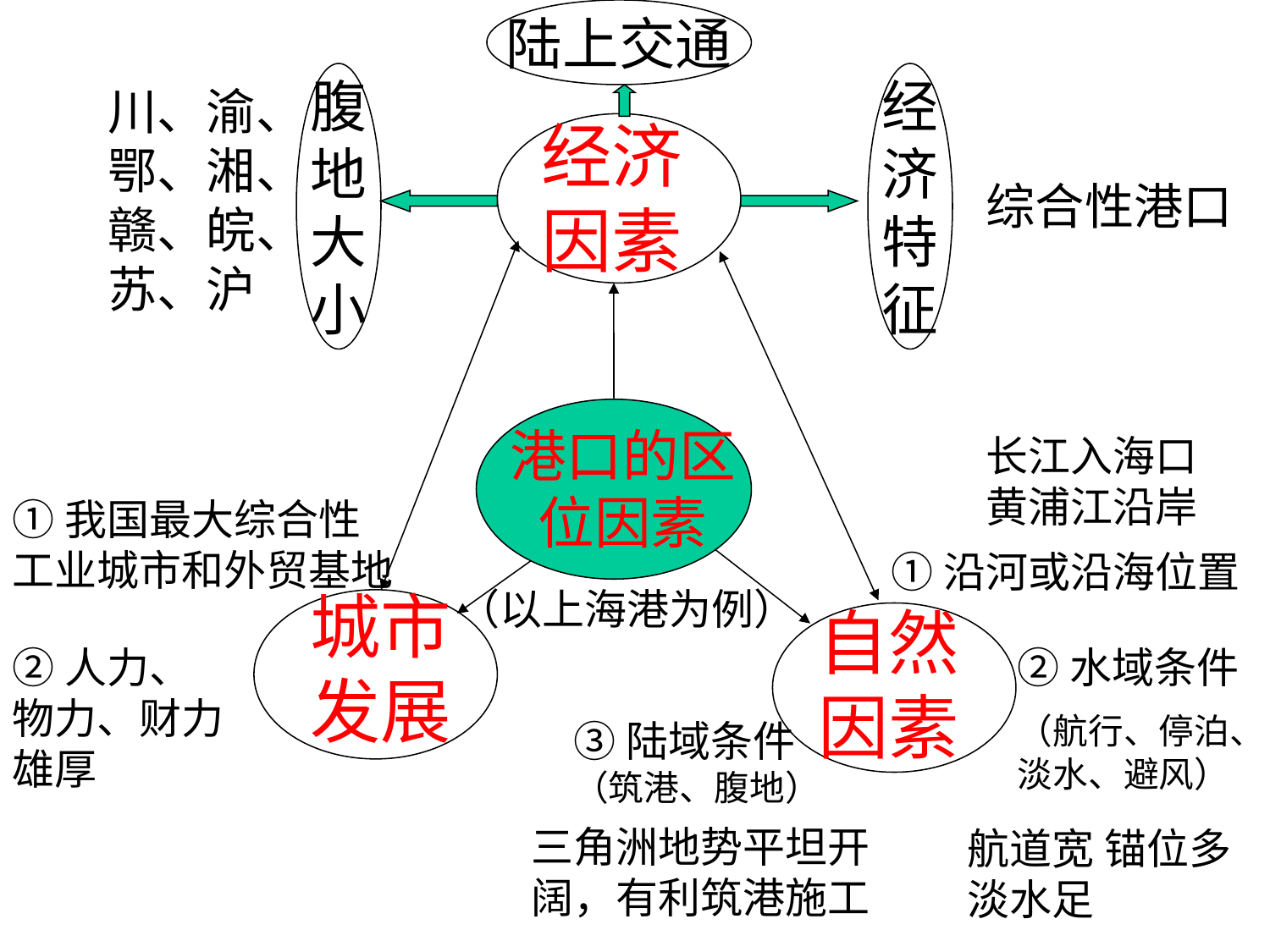

陆上交通
腹
地
大
小
经
济
特
征
川、渝、鄂、湘、赣、皖、苏、沪

经济因素

综合性港口

港口的区位因素
长江入海口黄浦江沿岸
①我国最大综合性工业城市和外贸基地
①沿河或沿海位置

城市发展
（以上海港为例）

自然因素

②人力、物力、财力雄厚
②水域条件
（航行、停泊、淡水、避风）
③陆域条件（筑港、腹地）
三角洲地势平坦开阔，有利筑港施工
航道宽 锚位多淡水足